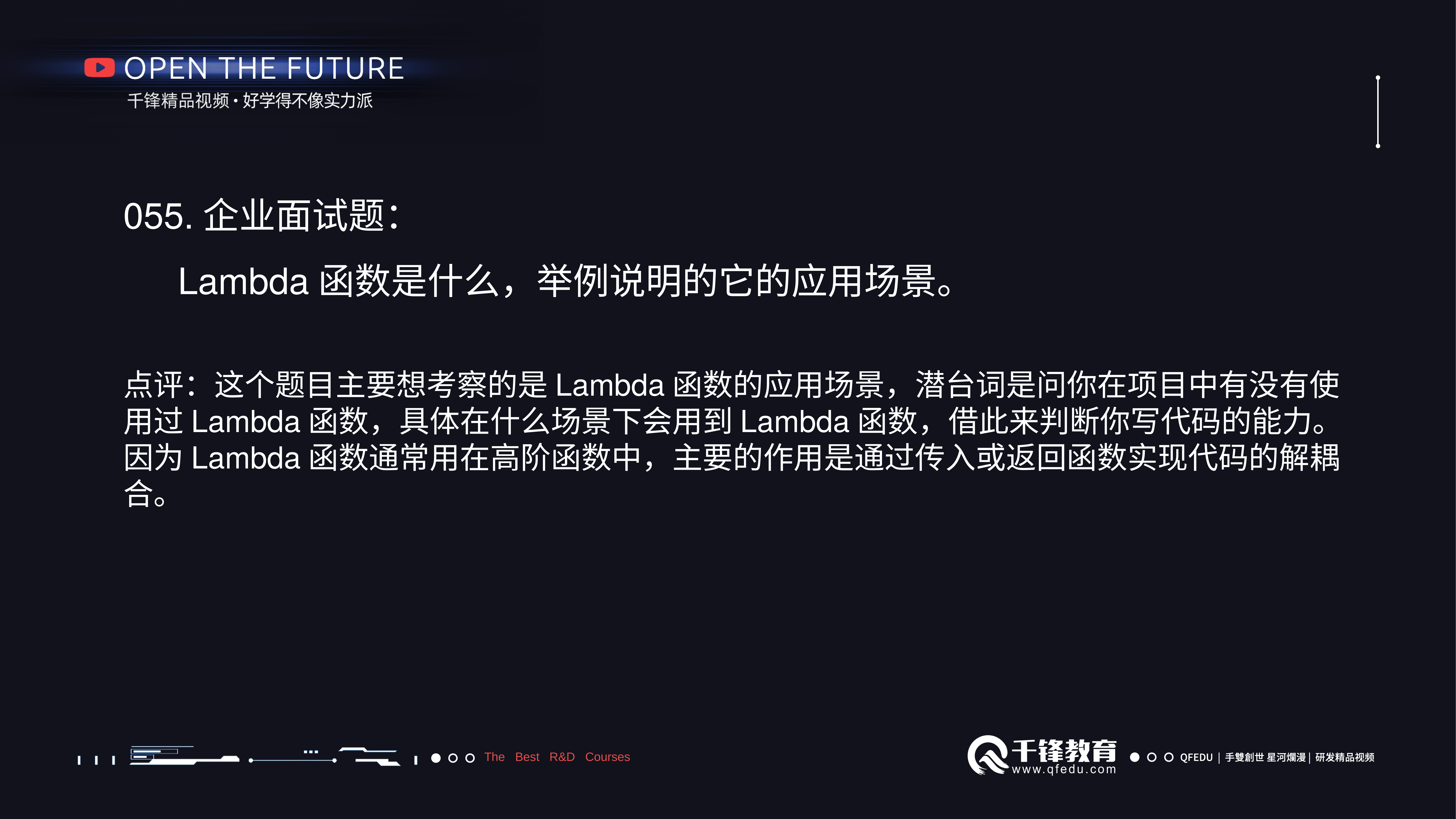

055.企业面试题：
Lambda函数是什么，举例说明的它的应用场景。
点评：这个题目主要想考察的是Lambda函数的应用场景，潜台词是问你在项目中有没有使用过Lambda函数，具体在什么场景下会用到Lambda函数，借此来判断你写代码的能力。因为Lambda函数通常用在高阶函数中，主要的作用是通过传入或返回函数实现代码的解耦合。